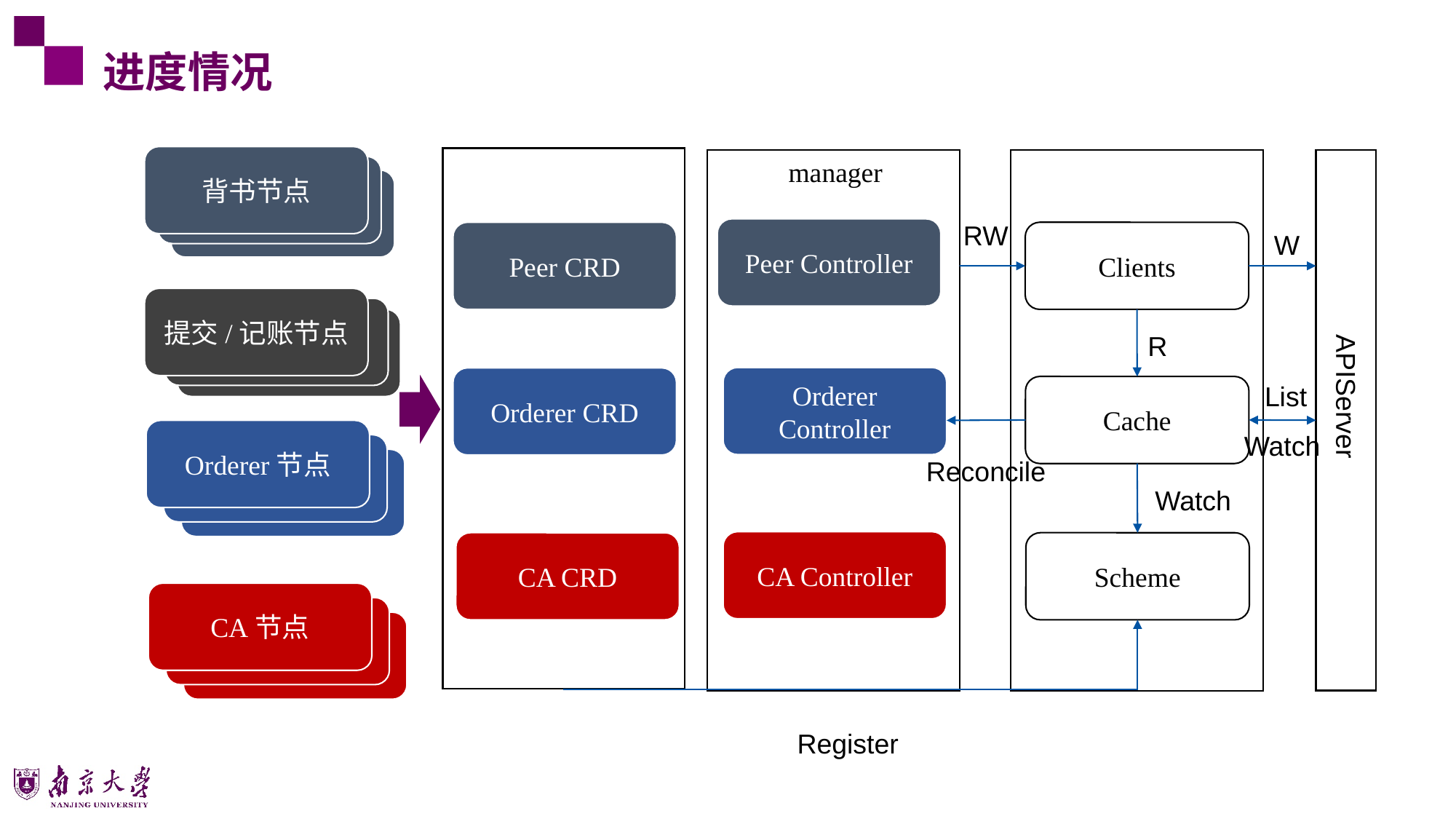

进度情况
背书节点
t

manager

RW
Peer Controller
Clients
W
Peer CRD
提交/记账节点
t

R
Orderer Controller
Orderer CRD
List
APIServer

Cache
Orderer节点
t

Watch
Reconcile
Watch
CA Controller
Scheme
CA CRD
CA节点
t

Register